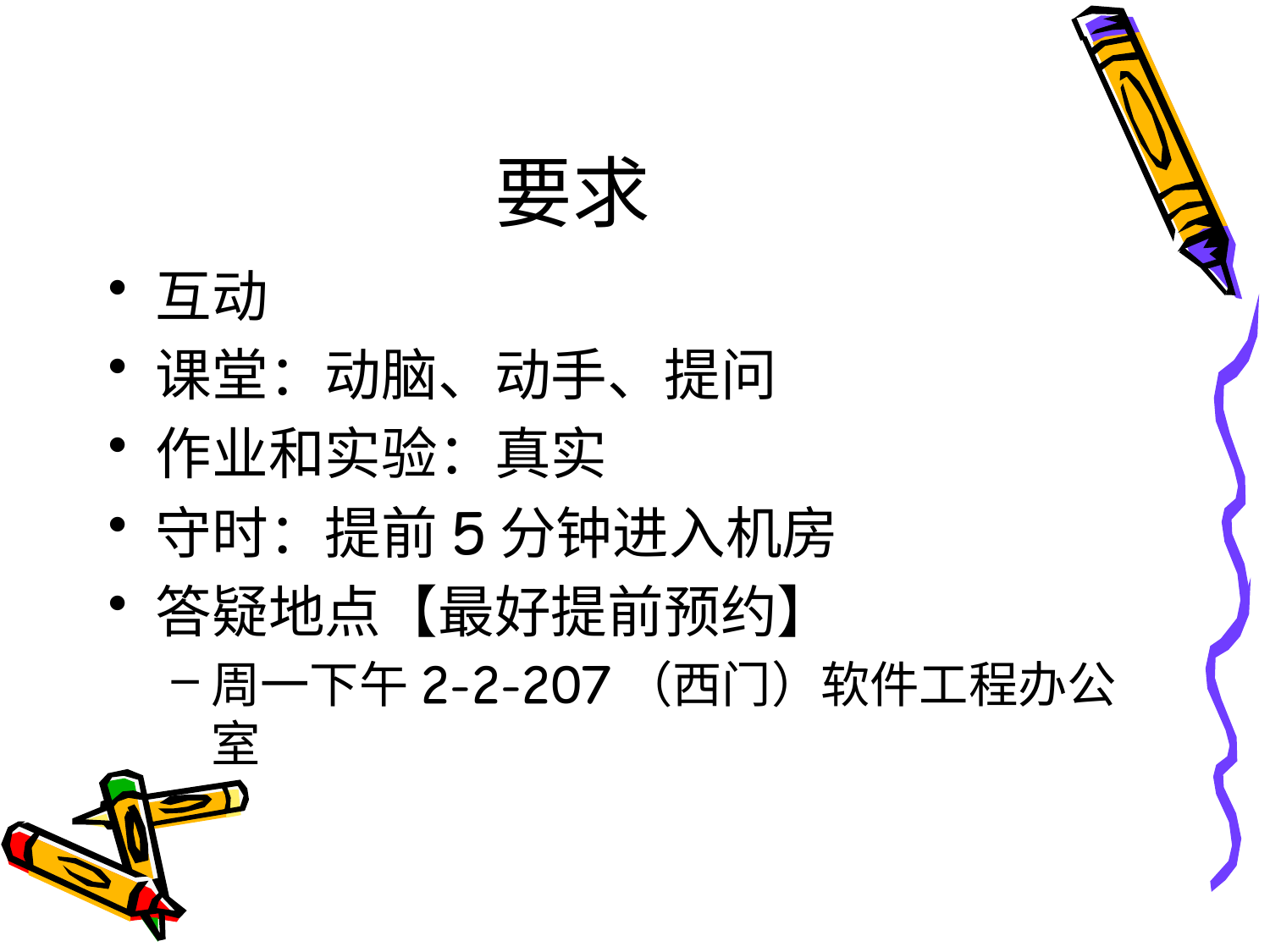

# 要求
互动
课堂：动脑、动手、提问
作业和实验：真实
守时：提前5分钟进入机房
答疑地点【最好提前预约】
周一下午2-2-207（西门）软件工程办公室